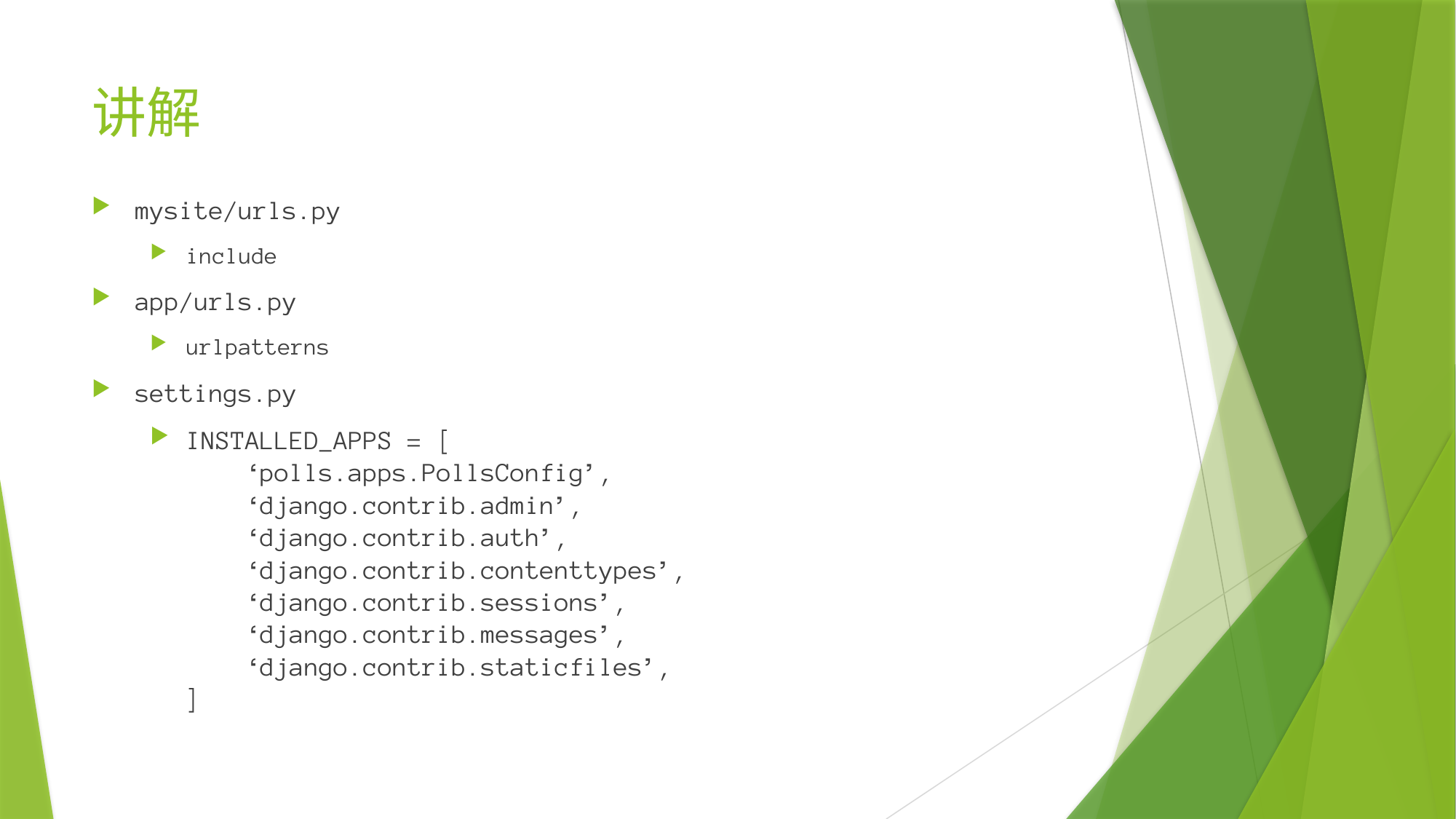

# 讲解
mysite/urls.py
include
app/urls.py
urlpatterns
settings.py
INSTALLED_APPS = [
    ‘polls.apps.PollsConfig’,
    ‘django.contrib.admin’,
    ‘django.contrib.auth’,
    ‘django.contrib.contenttypes’,
    ‘django.contrib.sessions’,
    ‘django.contrib.messages’,
    ‘django.contrib.staticfiles’,
]